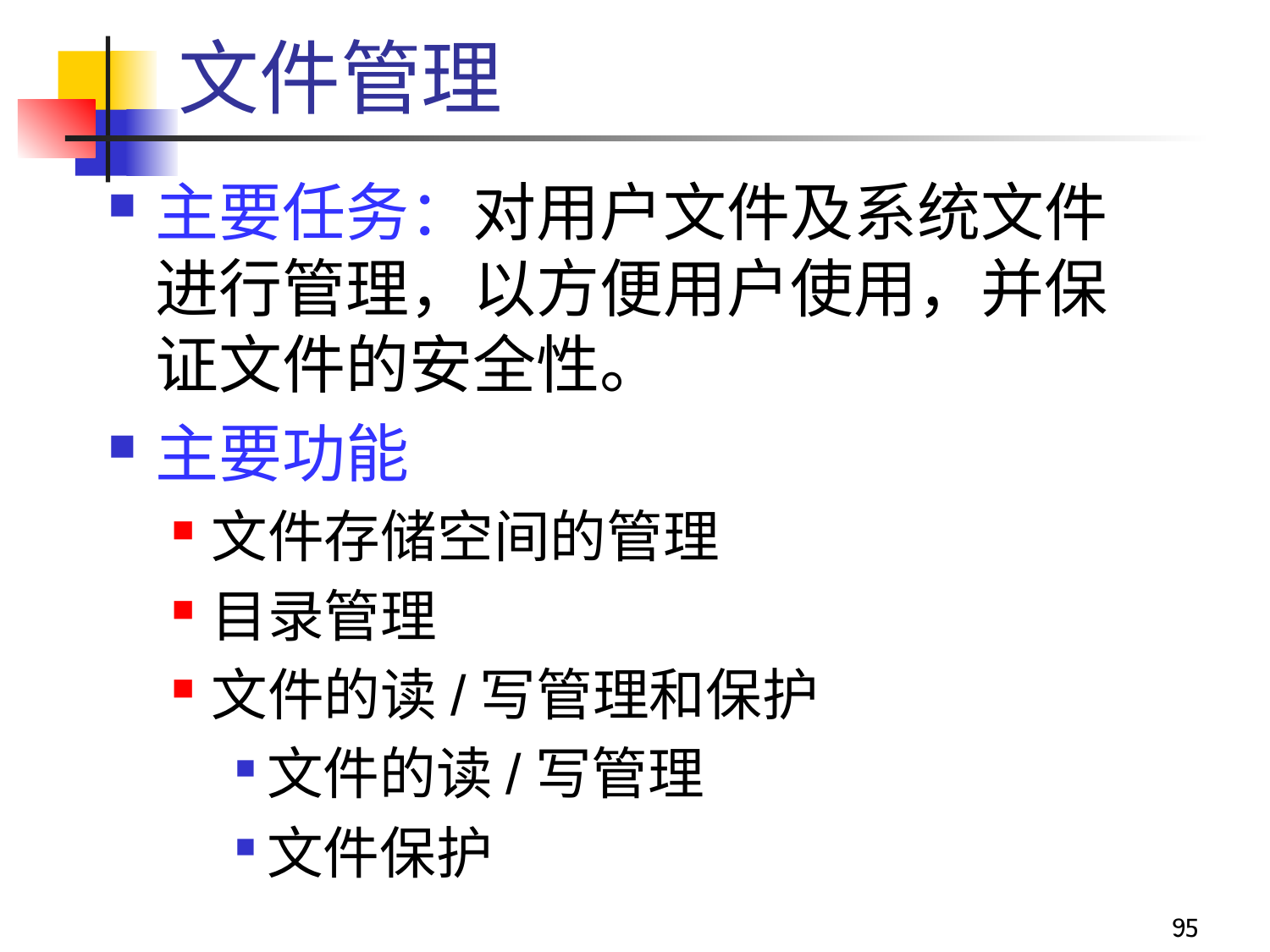

文件管理
主要任务：对用户文件及系统文件进行管理，以方便用户使用，并保证文件的安全性。
主要功能
文件存储空间的管理
目录管理
文件的读/写管理和保护
文件的读/写管理
文件保护
95